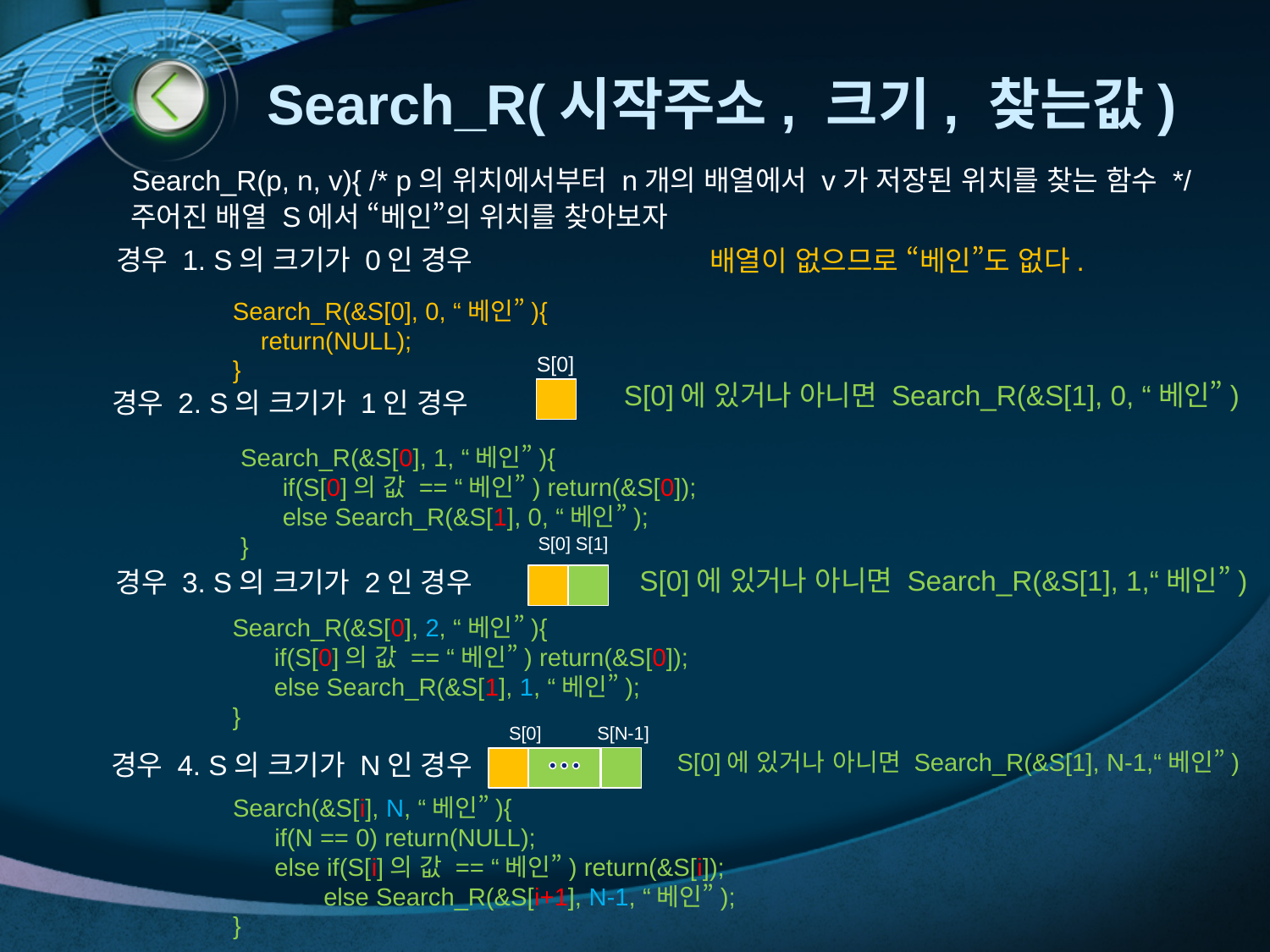

# Search_R(시작주소, 크기, 찾는값)
Search_R(p, n, v){ /* p의 위치에서부터 n개의 배열에서 v가 저장된 위치를 찾는 함수 */

주어진 배열 S에서 “베인”의 위치를 찾아보자
경우 1. S의 크기가 0인 경우
배열이 없으므로 “베인”도 없다.
Search_R(&S[0], 0, “베인”){
    return(NULL);
}
S[0]
경우 2. S의 크기가 1인 경우
S[0]에 있거나 아니면 Search_R(&S[1], 0, “베인”)

Search_R(&S[0], 1, “베인”){
      if(S[0]의 값 == “베인”) return(&S[0]);
      else Search_R(&S[1], 0, “베인”);
}
S[0] S[1]
S[0]에 있거나 아니면 Search_R(&S[1], 1,“베인”)
경우 3. S의 크기가 2인 경우

Search_R(&S[0], 2, “베인”){
      if(S[0]의 값 == “베인”) return(&S[0]);
      else Search_R(&S[1], 1, “베인”);
}
S[0]           S[N-1]
S[0]에 있거나 아니면 Search_R(&S[1], N-1,“베인”)
경우 4. S의 크기가 N인 경우

Search(&S[i], N, “베인”){
      if(N == 0) return(NULL);
      else if(S[i]의 값 == “베인”) return(&S[i]);
             else Search_R(&S[i+1], N-1, “베인”);
}